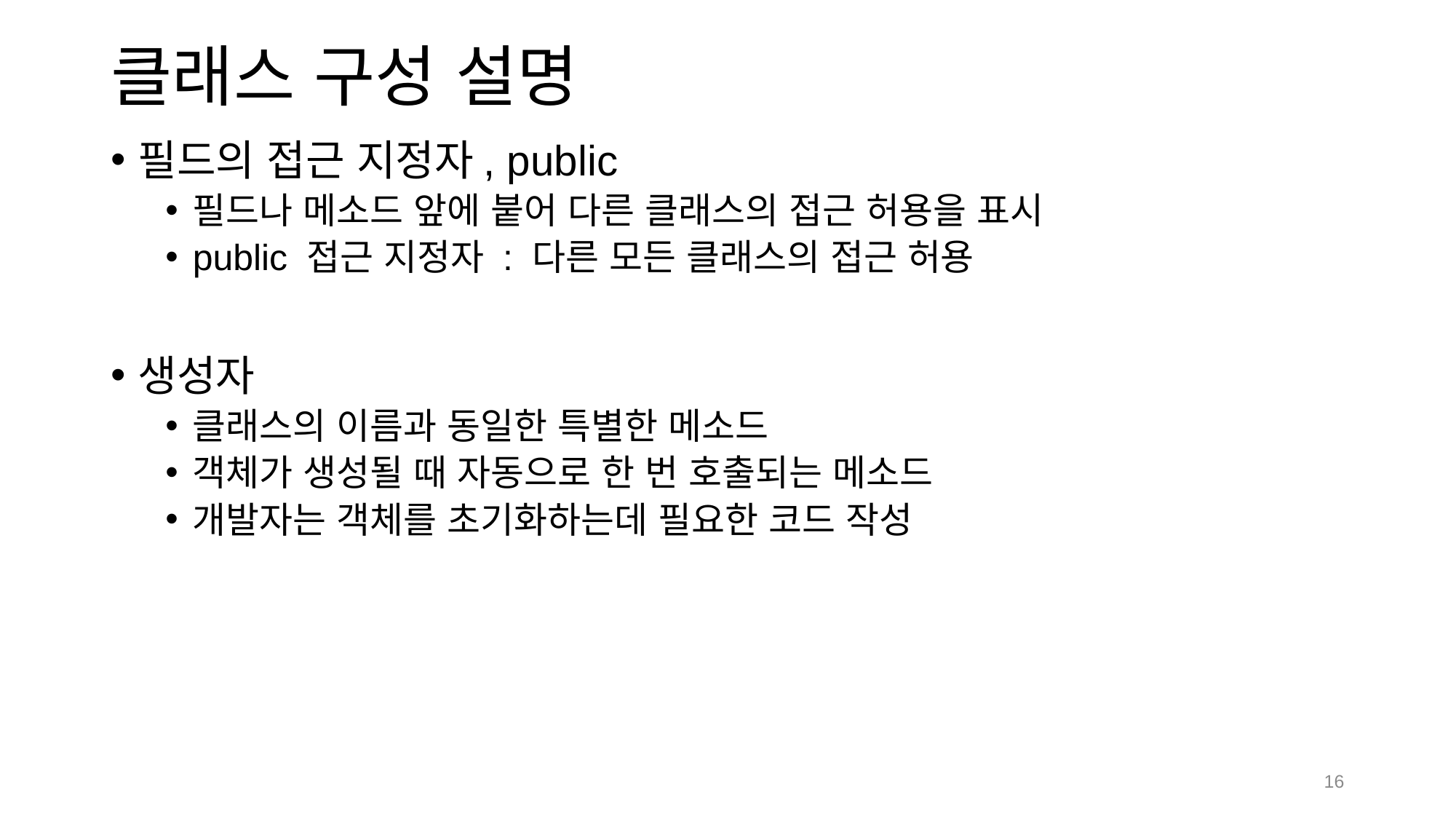

# 클래스 구성 설명
필드의 접근 지정자, public
필드나 메소드 앞에 붙어 다른 클래스의 접근 허용을 표시
public 접근 지정자 : 다른 모든 클래스의 접근 허용

생성자
클래스의 이름과 동일한 특별한 메소드
객체가 생성될 때 자동으로 한 번 호출되는 메소드
개발자는 객체를 초기화하는데 필요한 코드 작성
16